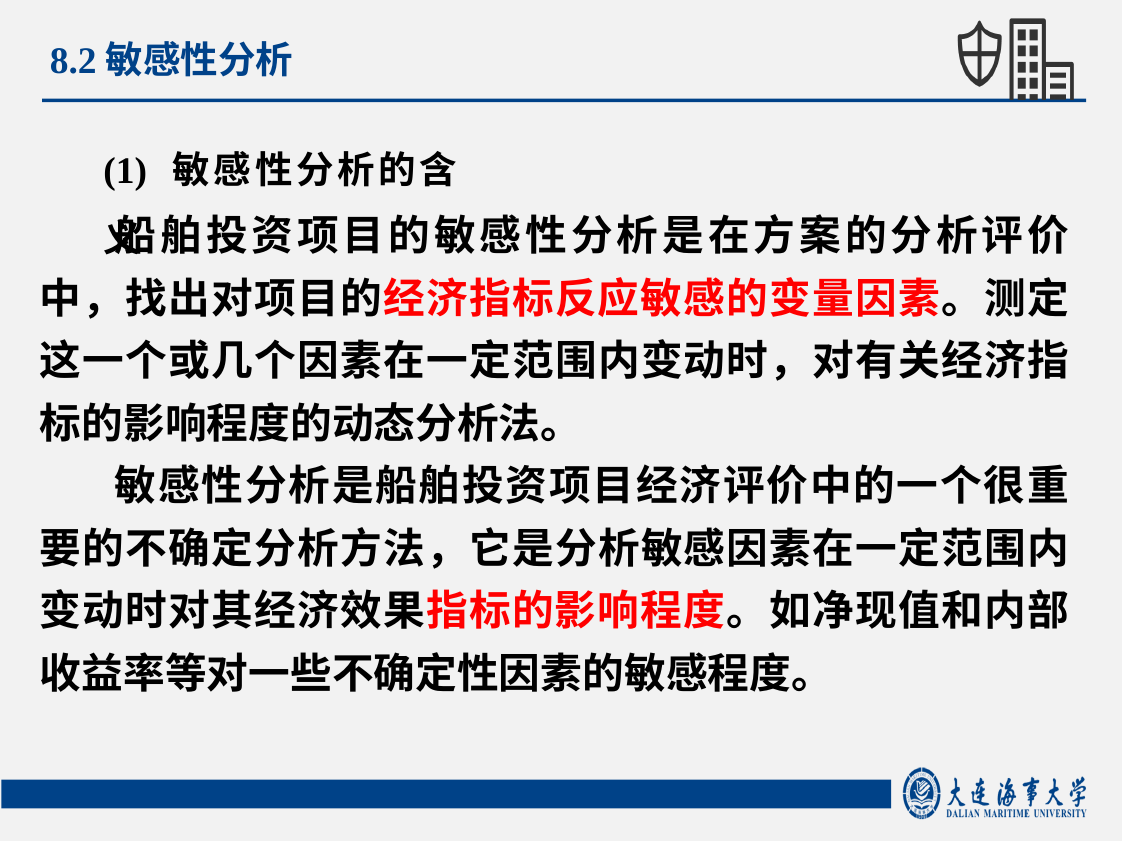

8.2敏感性分析
(1) 敏感性分析的含义
船舶投资项目的敏感性分析是在方案的分析评价中，找出对项目的经济指标反应敏感的变量因素。测定这一个或几个因素在一定范围内变动时，对有关经济指标的影响程度的动态分析法。
敏感性分析是船舶投资项目经济评价中的一个很重要的不确定分析方法，它是分析敏感因素在一定范围内变动时对其经济效果指标的影响程度。如净现值和内部收益率等对一些不确定性因素的敏感程度。